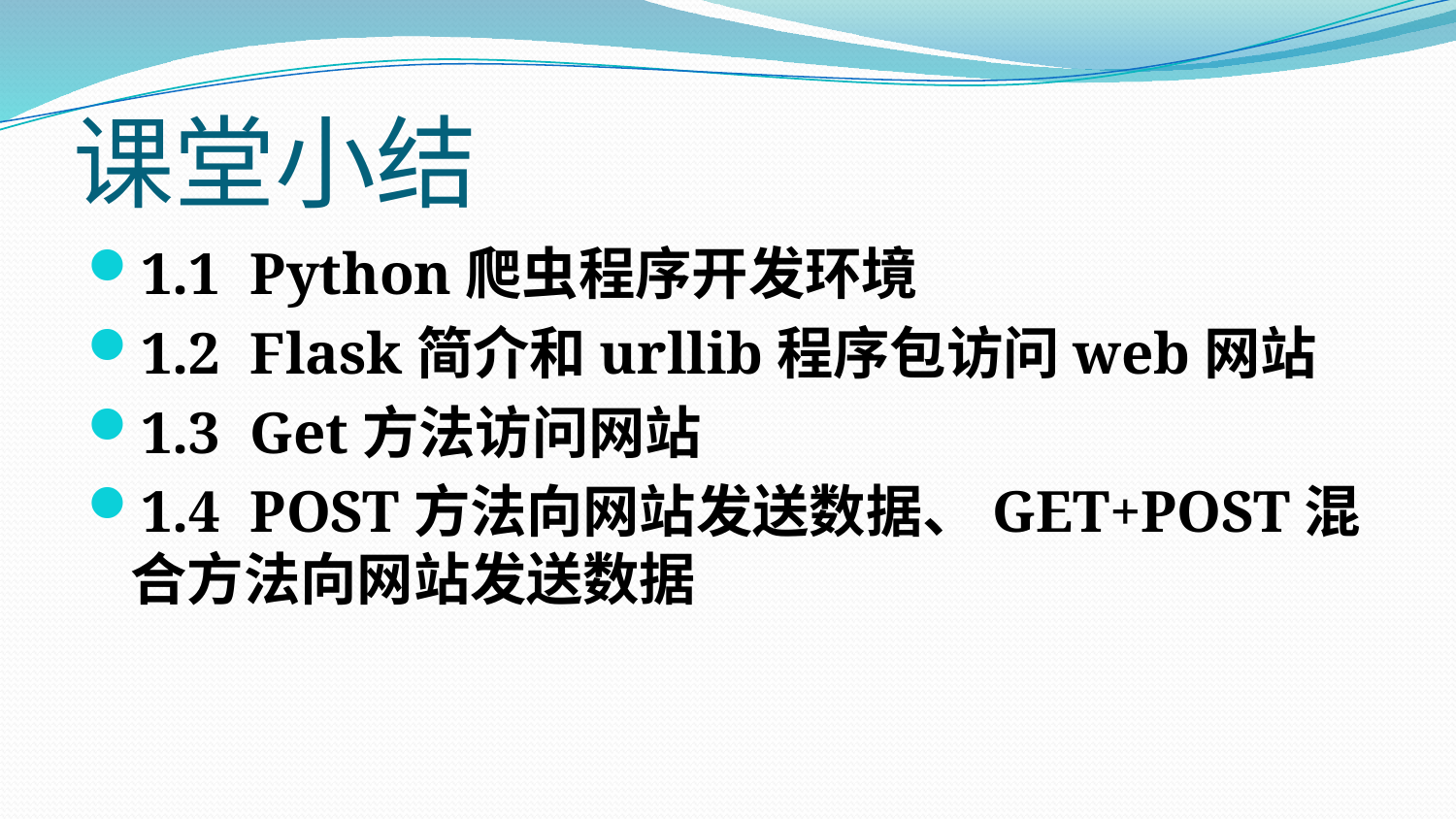

# 课堂小结
1.1  Python爬虫程序开发环境
1.2  Flask简介和urllib程序包访问web网站
1.3  Get方法访问网站
1.4  POST方法向网站发送数据、GET+POST混合方法向网站发送数据